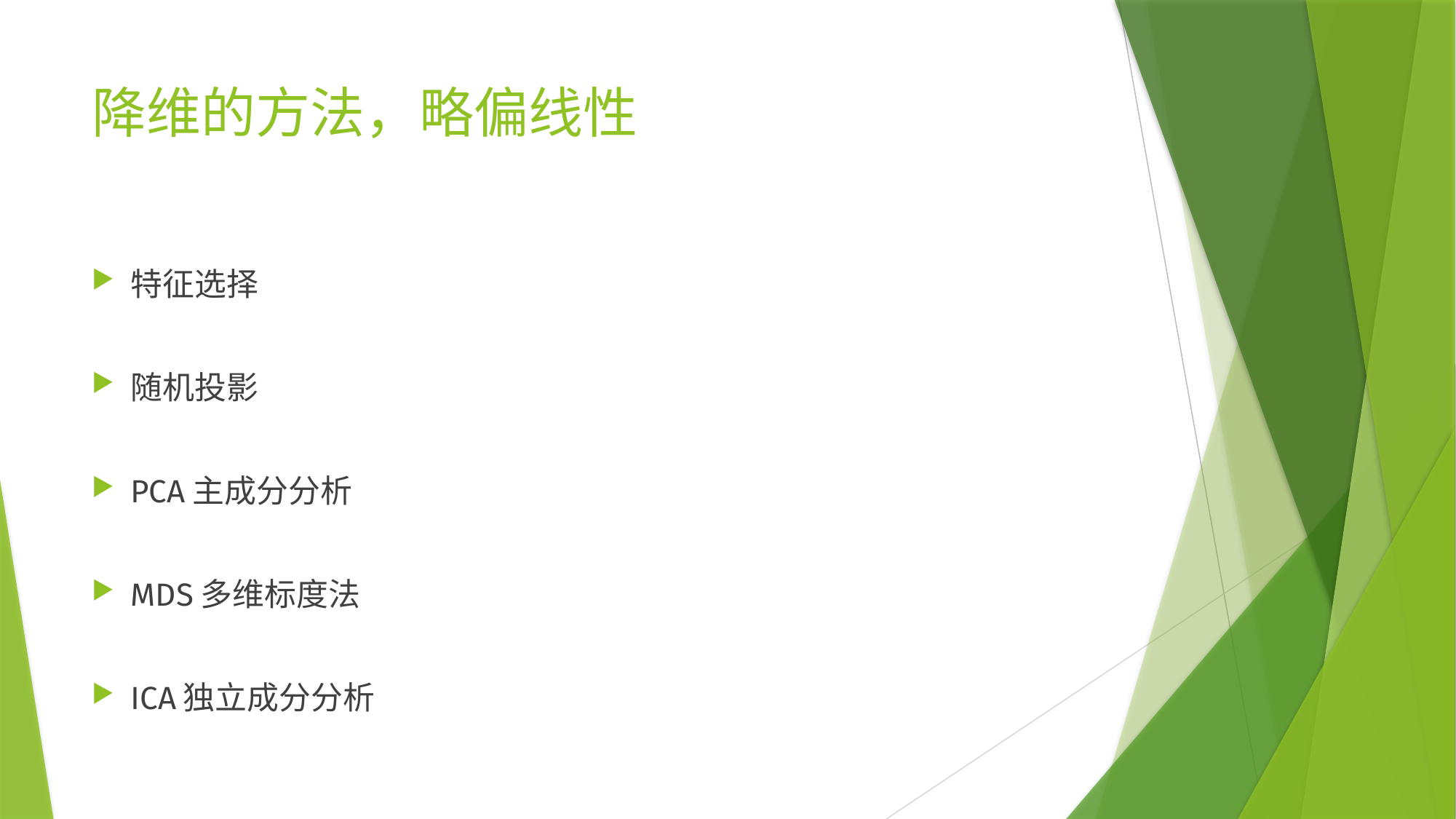

# 降维的方法，略偏线性
特征选择

随机投影

PCA主成分分析

MDS多维标度法

ICA独立成分分析